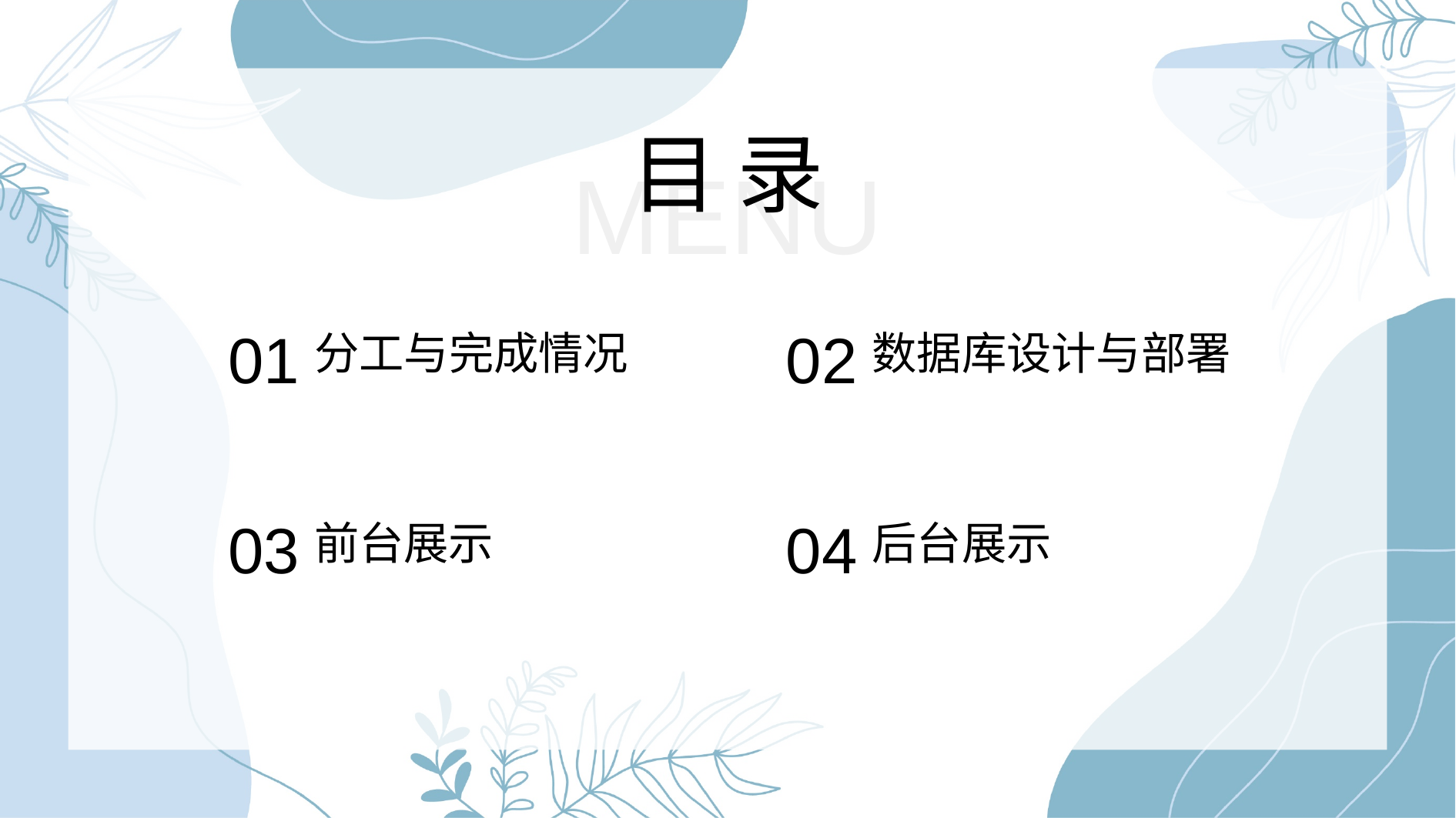

目 录
MENU
分工与完成情况
数据库设计与部署
01
02
前台展示
后台展示
03
04